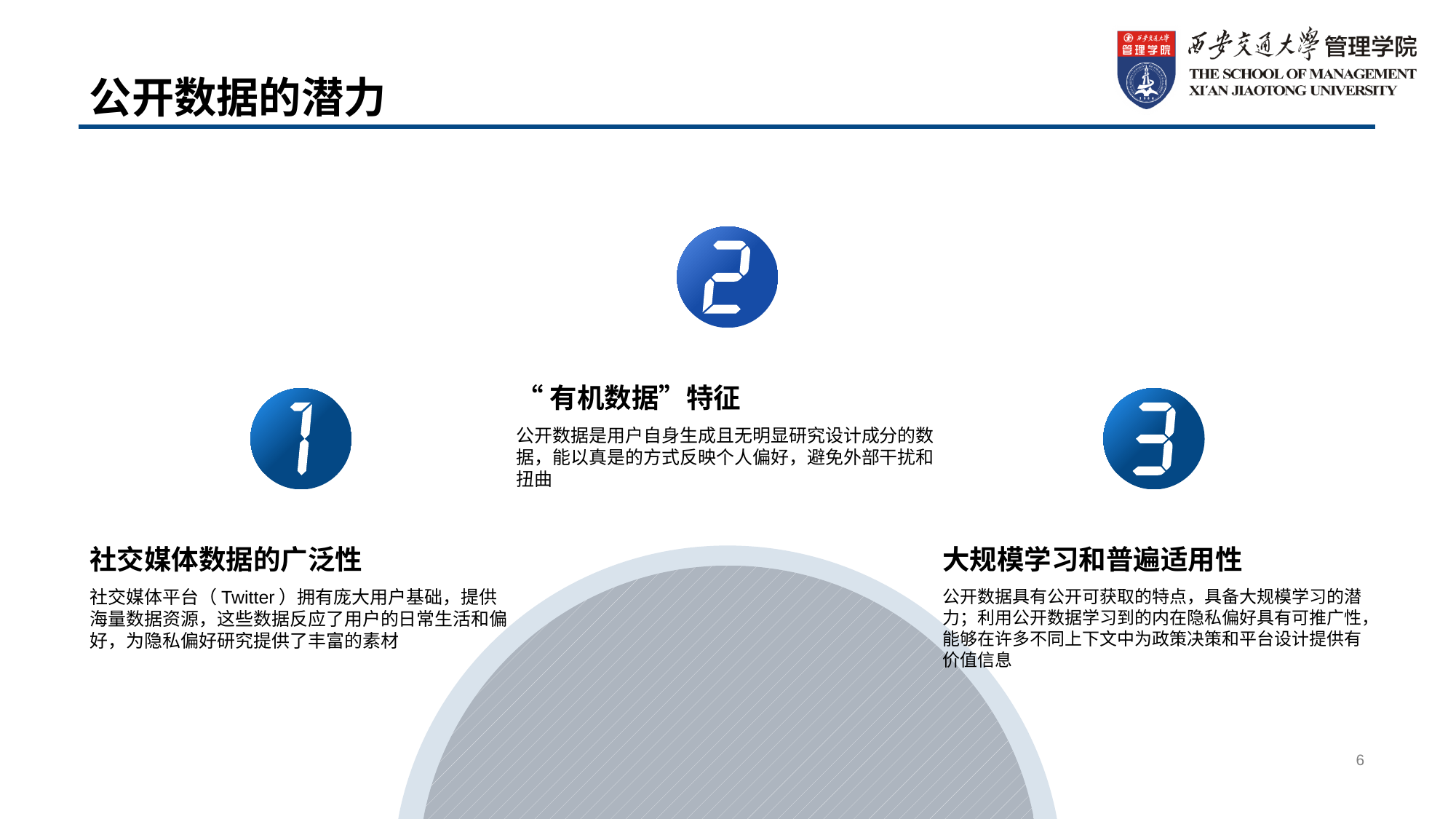

公开数据的潜力

“有机数据”特征
公开数据是用户自身生成且无明显研究设计成分的数据，能以真是的方式反映个人偏好，避免外部干扰和扭曲

社交媒体数据的广泛性

社交媒体平台（Twitter）拥有庞大用户基础，提供海量数据资源，这些数据反应了用户的日常生活和偏好，为隐私偏好研究提供了丰富的素材

大规模学习和普遍适用性
公开数据具有公开可获取的特点，具备大规模学习的潜力；利用公开数据学习到的内在隐私偏好具有可推广性，能够在许多不同上下文中为政策决策和平台设计提供有价值信息

6